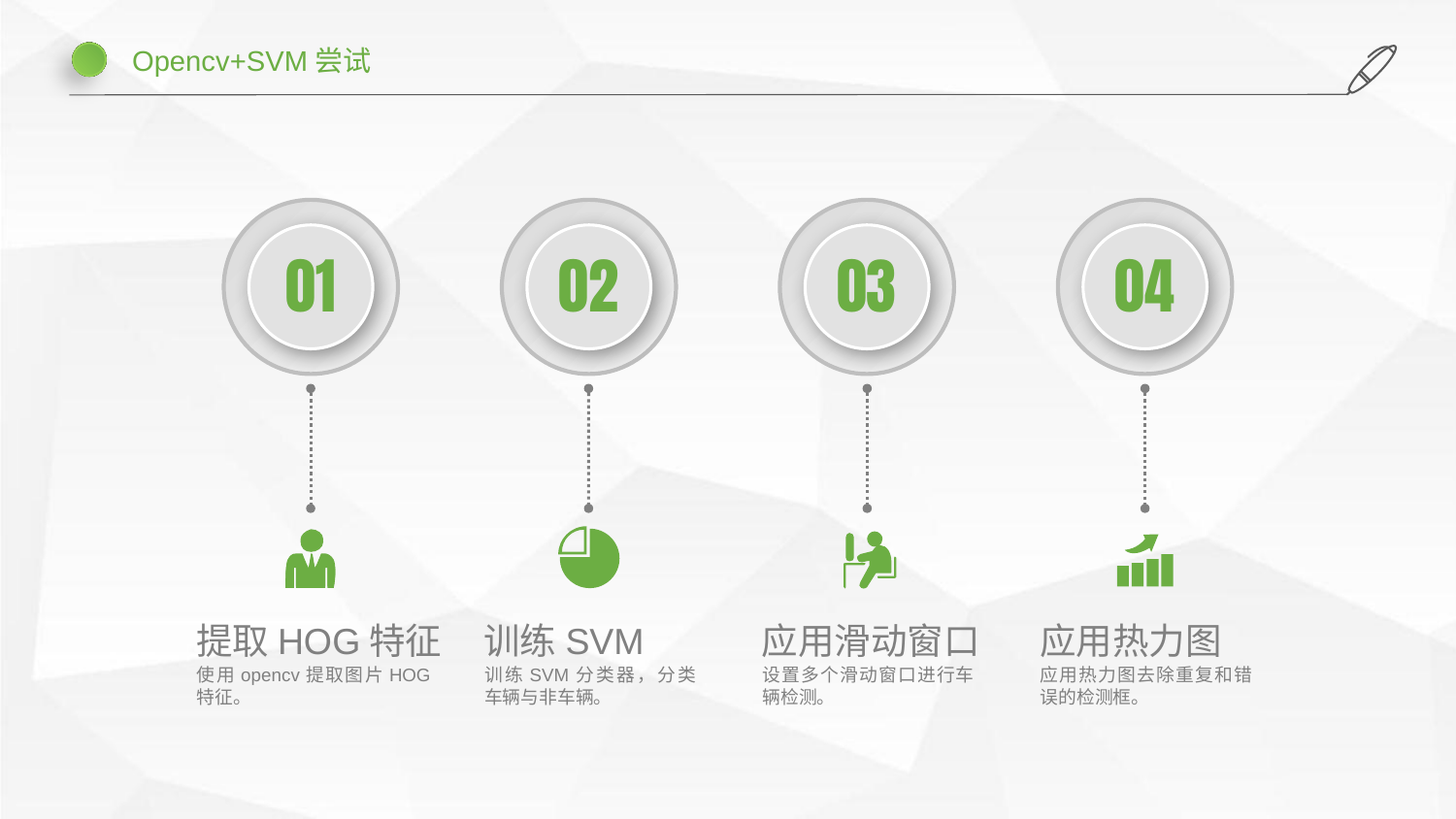

Opencv+SVM尝试

01
02
03
04

训练SVM
训练SVM分类器，分类车辆与非车辆。
应用滑动窗口
设置多个滑动窗口进行车辆检测。
应用热力图
应用热力图去除重复和错误的检测框。
提取HOG特征
使用opencv提取图片HOG特征。